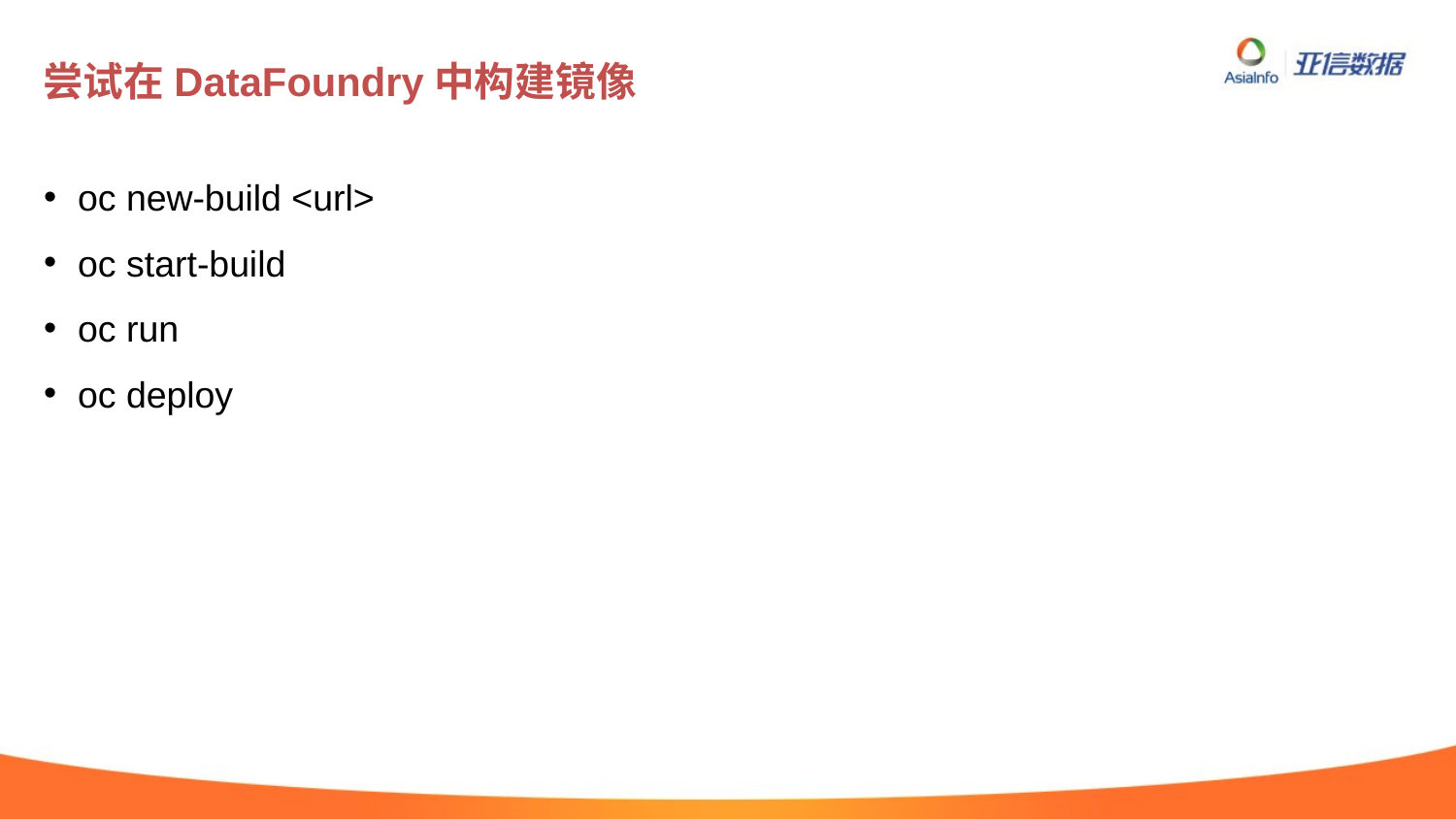

# 尝试在DataFoundry中构建镜像
oc new-build <url>
oc start-build
oc run
oc deploy